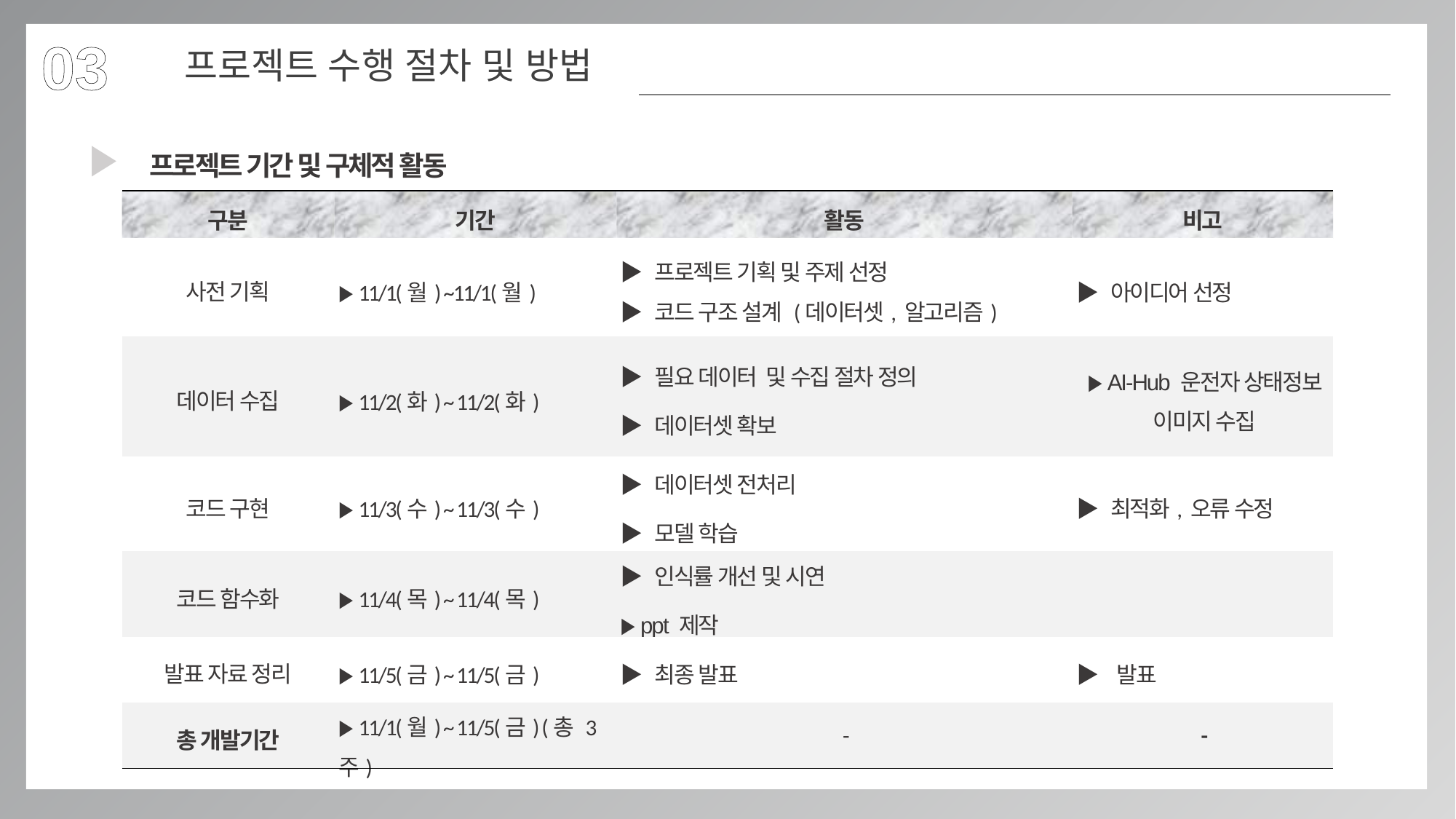

03

프로젝트 수행 절차 및 방법
▶
프로젝트 기간 및 구체적 활동
| 구분 | 기간 | 활동 | 비고 |
| --- | --- | --- | --- |
| 사전 기획 | ▶ 11/1(월) ~11/1(월) | ▶ 프로젝트 기획 및 주제 선정 ▶ 코드 구조 설계 (데이터셋, 알고리즘) | ▶ 아이디어 선정 |
| 데이터 수집 | ▶ 11/2(화) ~ 11/2(화) | ▶ 필요 데이터 및 수집 절차 정의 ▶ 데이터셋 확보 | ▶ AI-Hub 운전자 상태정보 이미지 수집 |
| 코드 구현 | ▶ 11/3(수) ~ 11/3(수) | ▶ 데이터셋 전처리 ▶ 모델 학습 | ▶ 최적화, 오류 수정 |
| 코드 함수화 | ▶ 11/4(목) ~ 11/4(목) | ▶ 인식률 개선 및 시연 ▶ ppt 제작 |  |
| 발표 자료 정리 | ▶ 11/5(금) ~ 11/5(금) | ▶ 최종 발표 | ▶ 발표 |
| 총 개발기간 | ▶ 11/1(월) ~ 11/5(금) (총 3주) | - | - |